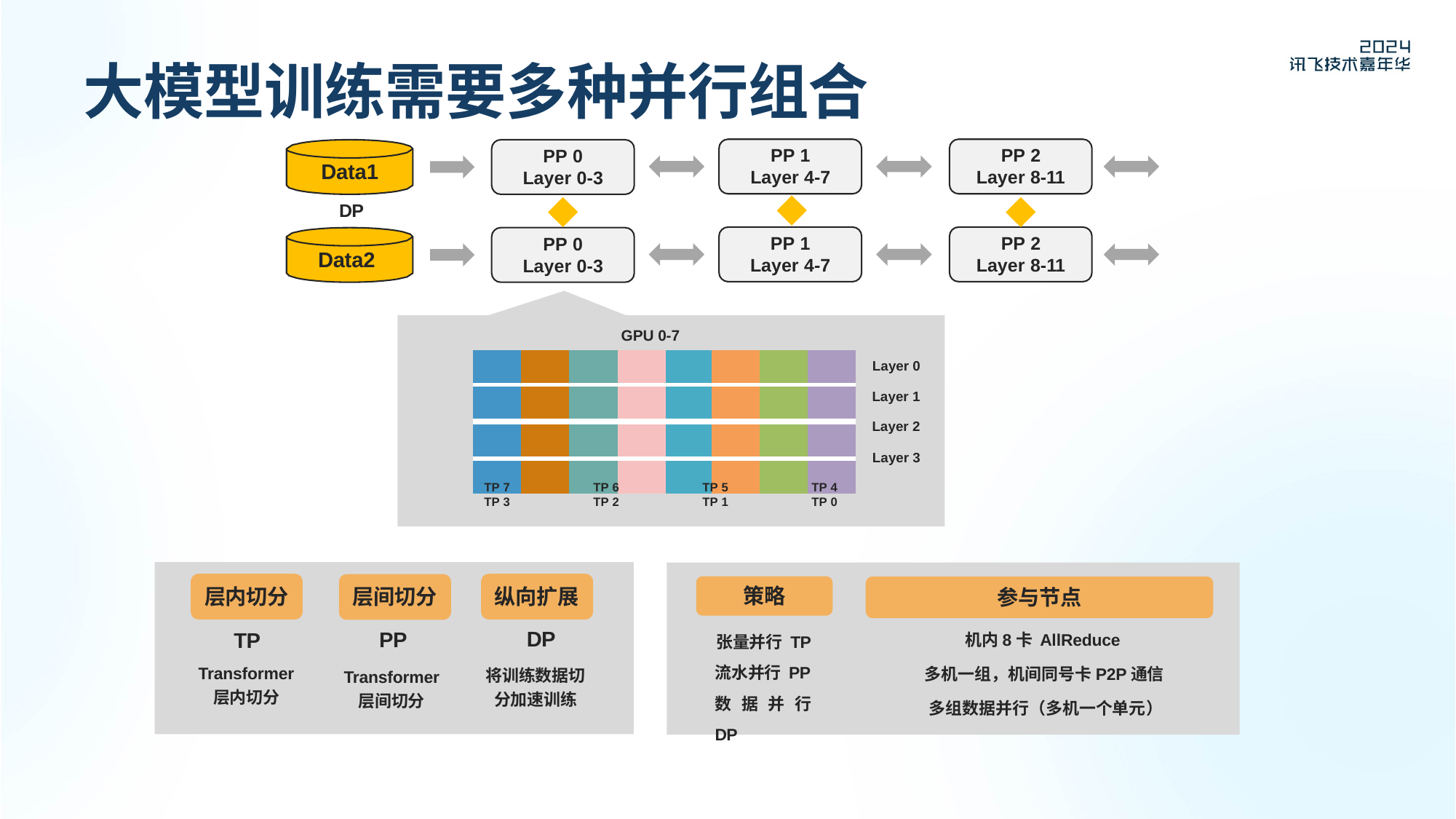

# 大模型训练需要多种并行组合

PP 1
Layer 4-7
PP 2
Layer 8-11
PP 0
Layer 0-3

Data1
DP

PP 1
Layer 4-7
PP 2
Layer 8-11
PP 0
Layer 0-3

Data2

GPU 0-7
|  |  |  |  |  |  |  |  |
| --- | --- | --- | --- | --- | --- | --- | --- |
|  |  |  |  |  |  |  |  |
|  |  |  |  |  |  |  |  |
|  |  |  |  |  |  |  |  |
Layer 0

Layer 1

Layer 2

Layer 3
TP 7	TP 6	TP 5	TP 4	TP 3	TP 2	TP 1	TP 0

策略
张量并行 TP流水并行 PP数据并行 DP
层内切分

TP
Transformer
层内切分
纵向扩展

DP
将训练数据切分加速训练
层间切分

PP
Transformer
层间切分
参与节点
机内8卡 AllReduce
多机一组，机间同号卡P2P通信多组数据并行（多机一个单元）
Secret 机密
45